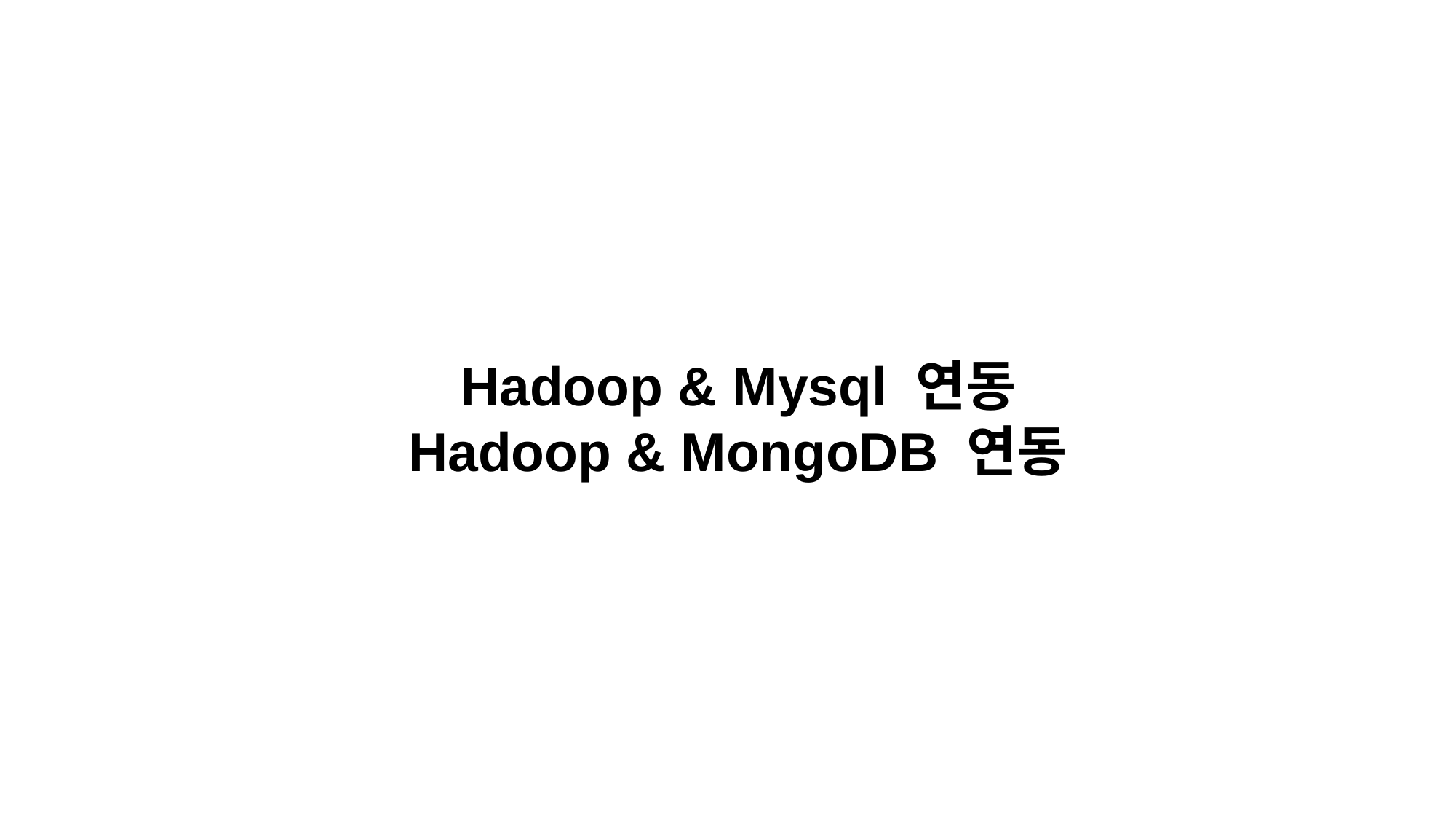

Hadoop & Mysql 연동
Hadoop & MongoDB 연동